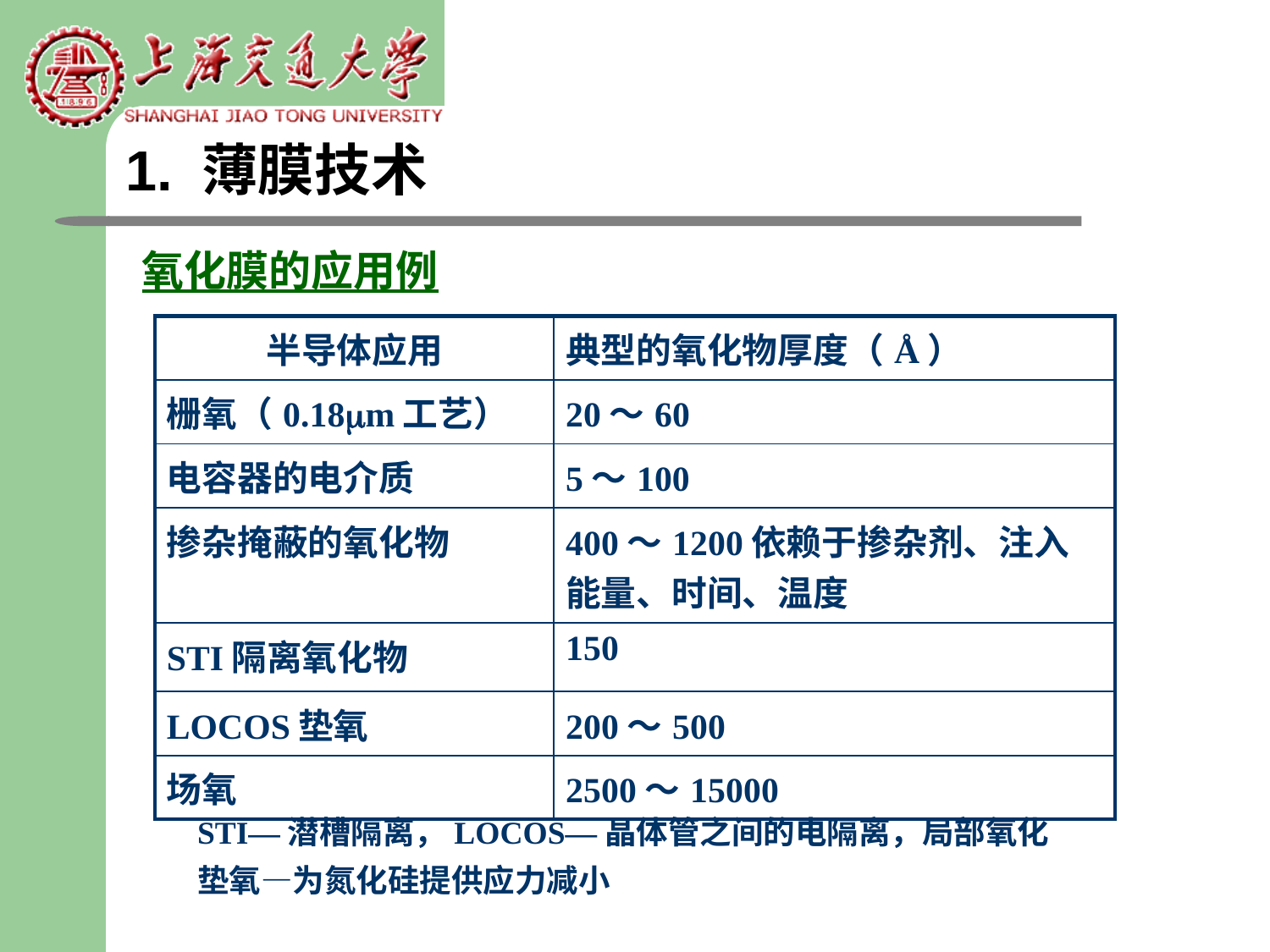

1. 薄膜技术
氧化膜的应用例
| 半导体应用 | 典型的氧化物厚度（Å） |
| --- | --- |
| 栅氧（0.18μm工艺） | 20～60 |
| 电容器的电介质 | 5～100 |
| 掺杂掩蔽的氧化物 | 400～1200依赖于掺杂剂、注入能量、时间、温度 |
| STI隔离氧化物 | 150 |
| LOCOS垫氧 | 200～500 |
| 场氧 | 2500～15000 |
STI—潜槽隔离，LOCOS—晶体管之间的电隔离，局部氧化
垫氧—为氮化硅提供应力减小